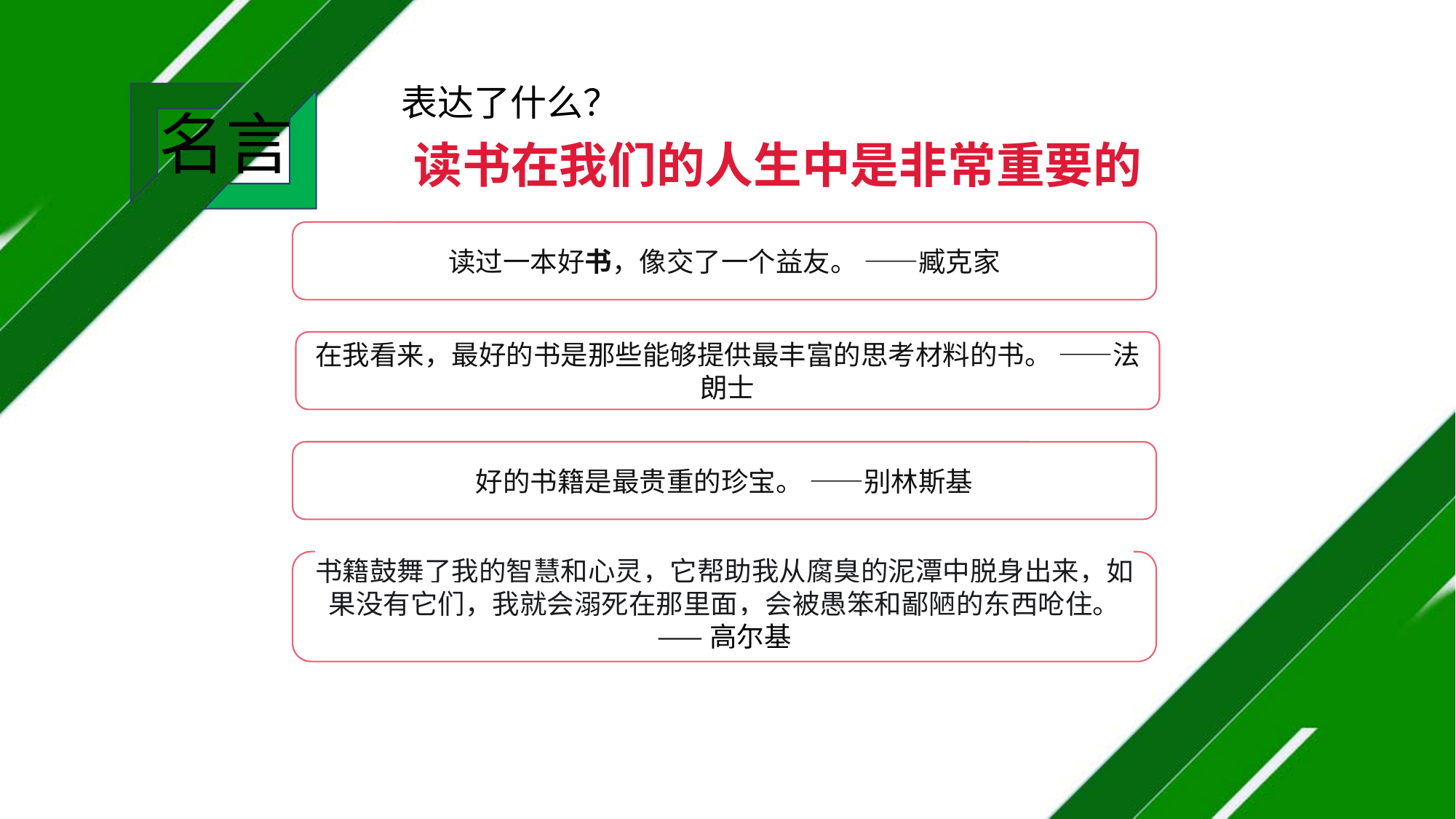

表达了什么？

名言
读书在我们的人生中是非常重要的
读过一本好书，像交了一个益友。 ——臧克家
在我看来，最好的书是那些能够提供最丰富的思考材料的书。 ——法朗士
好的书籍是最贵重的珍宝。 ——别林斯基
书籍鼓舞了我的智慧和心灵，它帮助我从腐臭的泥潭中脱身出来，如果没有它们，我就会溺死在那里面，会被愚笨和鄙陋的东西呛住。
——高尔基